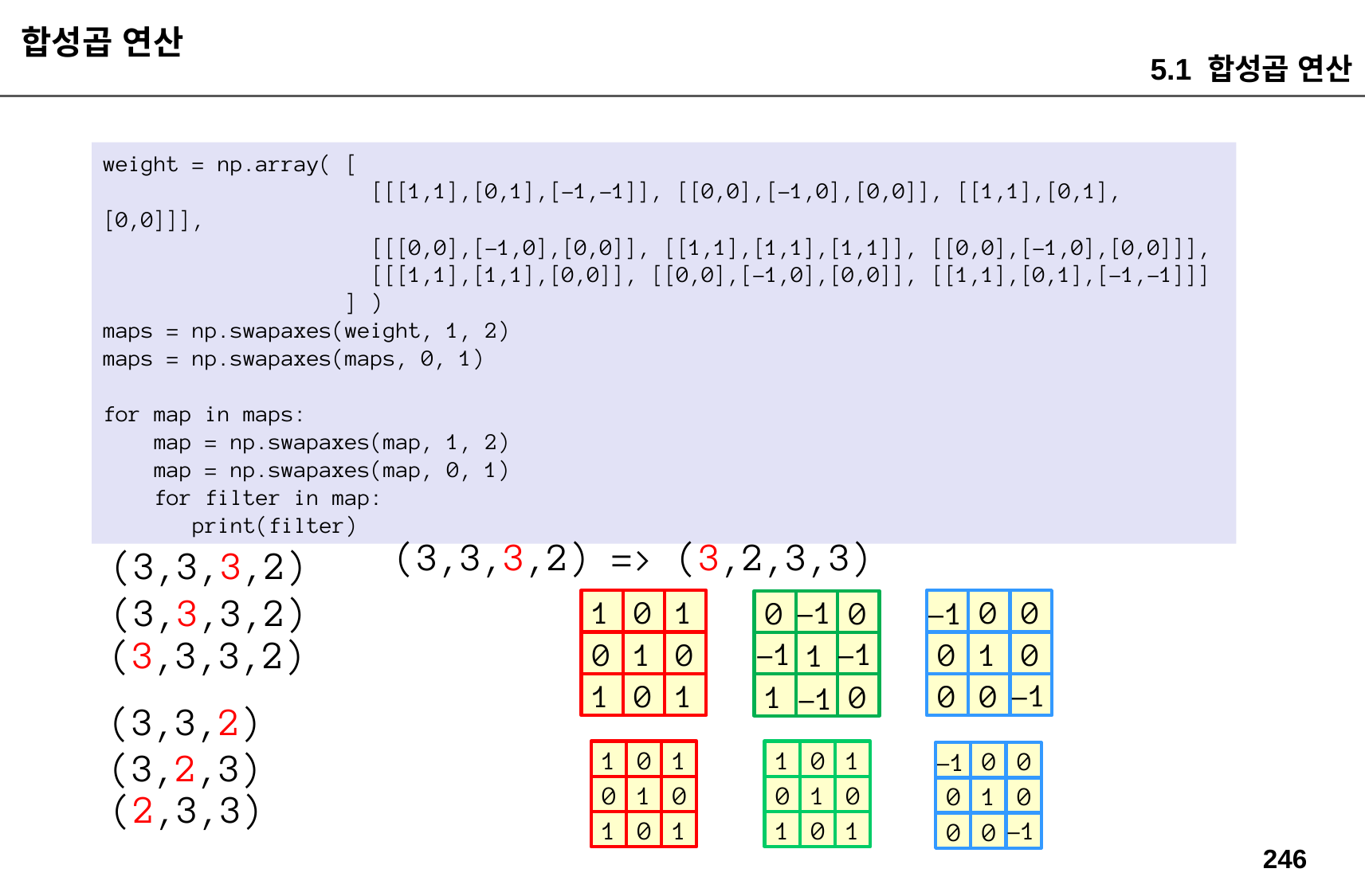

합성곱 연산
5.1 합성곱 연산
weight = np.array( [
                     [[[1,1],[0,1],[-1,-1]], [[0,0],[-1,0],[0,0]], [[1,1],[0,1],[0,0]]],
                     [[[0,0],[-1,0],[0,0]], [[1,1],[1,1],[1,1]], [[0,0],[-1,0],[0,0]]],
                     [[[1,1],[1,1],[0,0]], [[0,0],[-1,0],[0,0]], [[1,1],[0,1],[-1,-1]]]
                   ] )
maps = np.swapaxes(weight, 1, 2)
maps = np.swapaxes(maps, 0, 1)

for map in maps:
    map = np.swapaxes(map, 1, 2)
    map = np.swapaxes(map, 0, 1)
    for filter in map:
       print(filter)
(3,3,3,2) => (3,2,3,3)
(3,3,3,2)
(3,3,3,2)
-1
-1
0
0

0
1
0

0
0
1
0
1
0
1
0
1
0
1
0

0

1

0

1
(3,3,3,2)
-1
-1
-1
-1
(3,3,2)
(3,2,3)
-1
0
0

0
1
0

0
0
-1
1
0
1
0
1
0
1
0
1
1
0
1
0
1
0
1
0
1
(2,3,3)